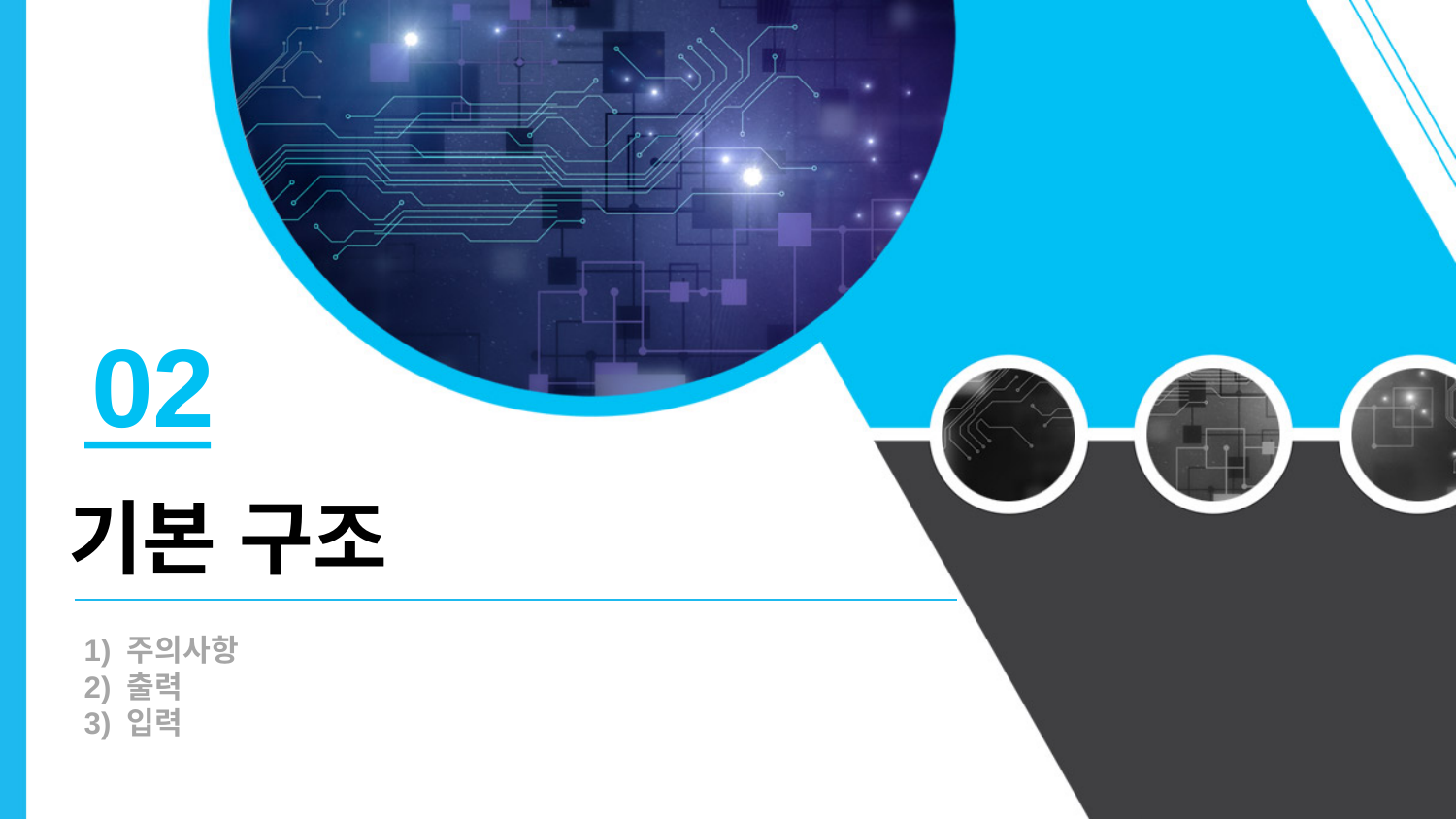

02

기본 구조
1) 주의사항
2) 출력
3) 입력